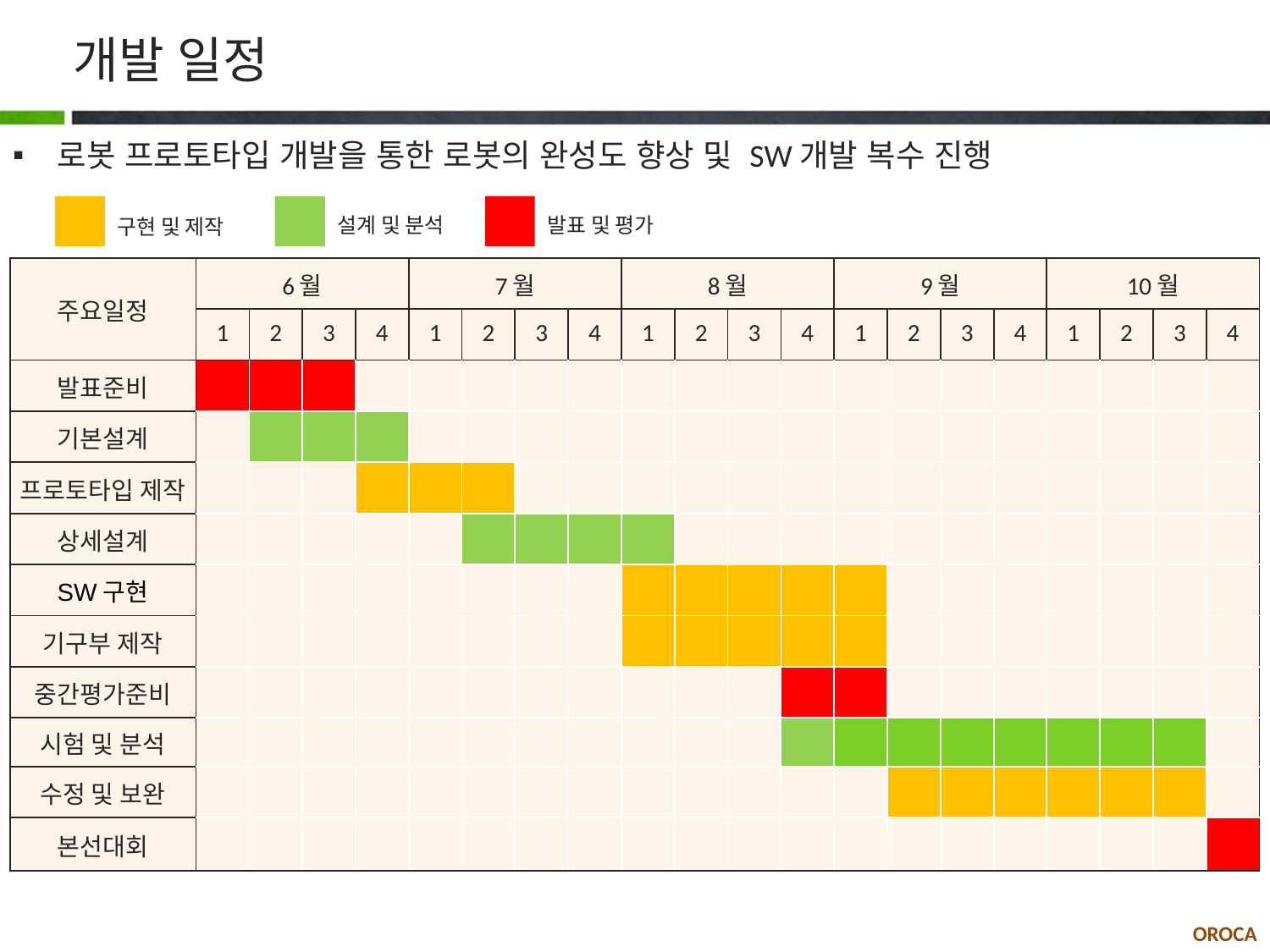

# 개발 일정
 로봇 프로토타입 개발을 통한 로봇의 완성도 향상 및 SW개발 복수 진행

설계 및 분석
발표 및 평가
구현 및 제작
| 주요일정 | 6월 |  |  |  | 7월 |  |  |  | 8월 |  |  |  | 9월 |  |  |  | 10월 |  |  |  |
| --- | --- | --- | --- | --- | --- | --- | --- | --- | --- | --- | --- | --- | --- | --- | --- | --- | --- | --- | --- | --- |
|  | 1 | 2 | 3 | 4 | 1 | 2 | 3 | 4 | 1 | 2 | 3 | 4 | 1 | 2 | 3 | 4 | 1 | 2 | 3 | 4 |
| 발표준비 |  |  |  |  |  |  |  |  |  |  |  |  |  |  |  |  |  |  |  |  |
| 기본설계 |  |  |  |  |  |  |  |  |  |  |  |  |  |  |  |  |  |  |  |  |
| 프로토타입 제작 |  |  |  |  |  |  |  |  |  |  |  |  |  |  |  |  |  |  |  |  |
| 상세설계 |  |  |  |  |  |  |  |  |  |  |  |  |  |  |  |  |  |  |  |  |
| SW구현 |  |  |  |  |  |  |  |  |  |  |  |  |  |  |  |  |  |  |  |  |
| 기구부 제작 |  |  |  |  |  |  |  |  |  |  |  |  |  |  |  |  |  |  |  |  |
| 중간평가준비 |  |  |  |  |  |  |  |  |  |  |  |  |  |  |  |  |  |  |  |  |
| 시험 및 분석 |  |  |  |  |  |  |  |  |  |  |  |  |  |  |  |  |  |  |  |  |
| 수정 및 보완 |  |  |  |  |  |  |  |  |  |  |  |  |  |  |  |  |  |  |  |  |
| 본선대회 |  |  |  |  |  |  |  |  |  |  |  |  |  |  |  |  |  |  |  |  |